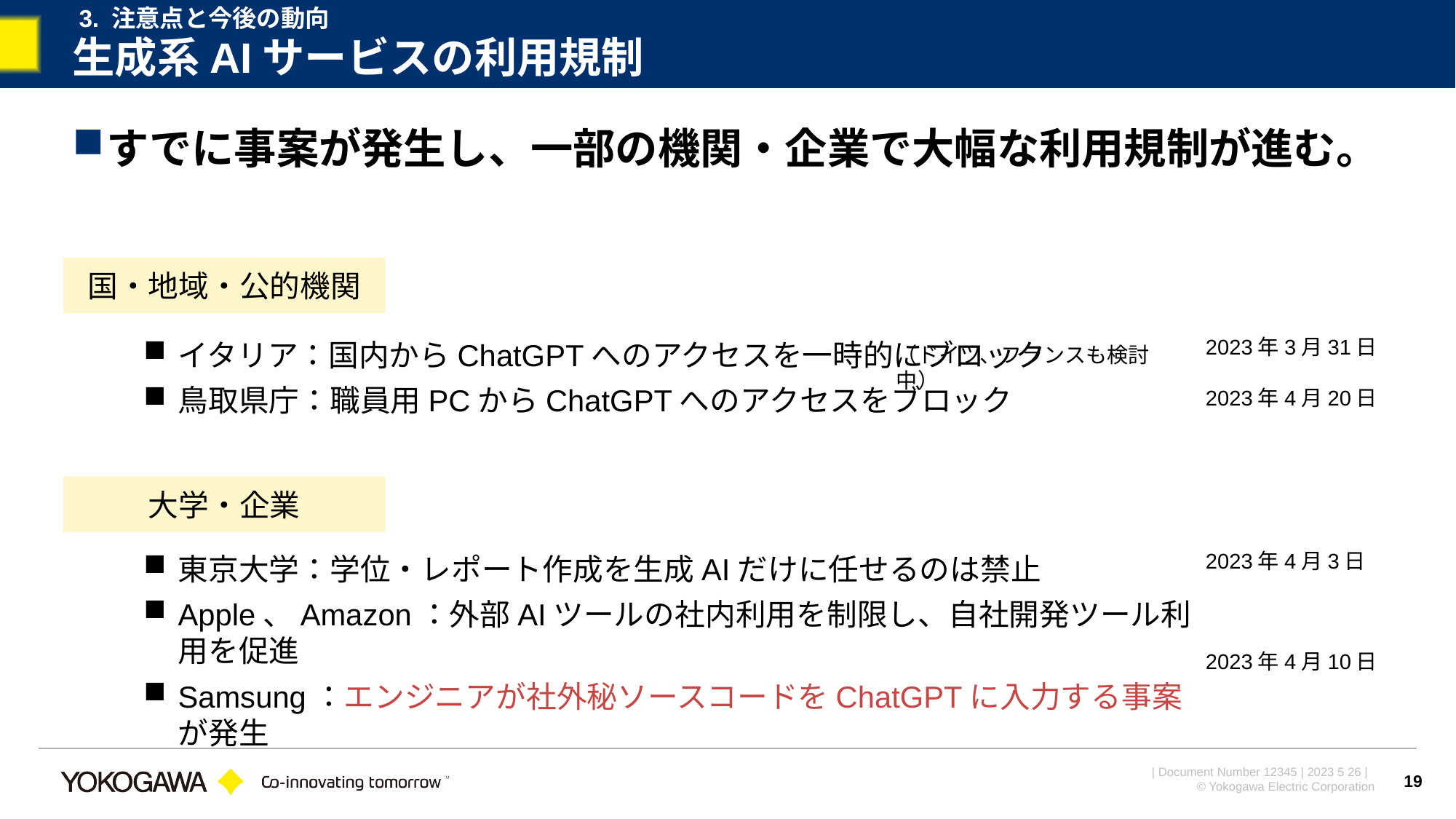

3. 注意点と今後の動向
# 生成系AIサービスの利用規制
すでに事案が発生し、一部の機関・企業で大幅な利用規制が進む。
国・地域・公的機関
2023年3月31日
イタリア：国内からChatGPTへのアクセスを一時的にブロック
鳥取県庁：職員用PCからChatGPTへのアクセスをブロック
（ドイツ、フランスも検討中）
2023年4月20日
大学・企業
2023年4月3日
東京大学：学位・レポート作成を生成AIだけに任せるのは禁止
Apple、Amazon：外部AIツールの社内利用を制限し、自社開発ツール利用を促進
Samsung：エンジニアが社外秘ソースコードをChatGPTに入力する事案が発生
2023年4月10日
19